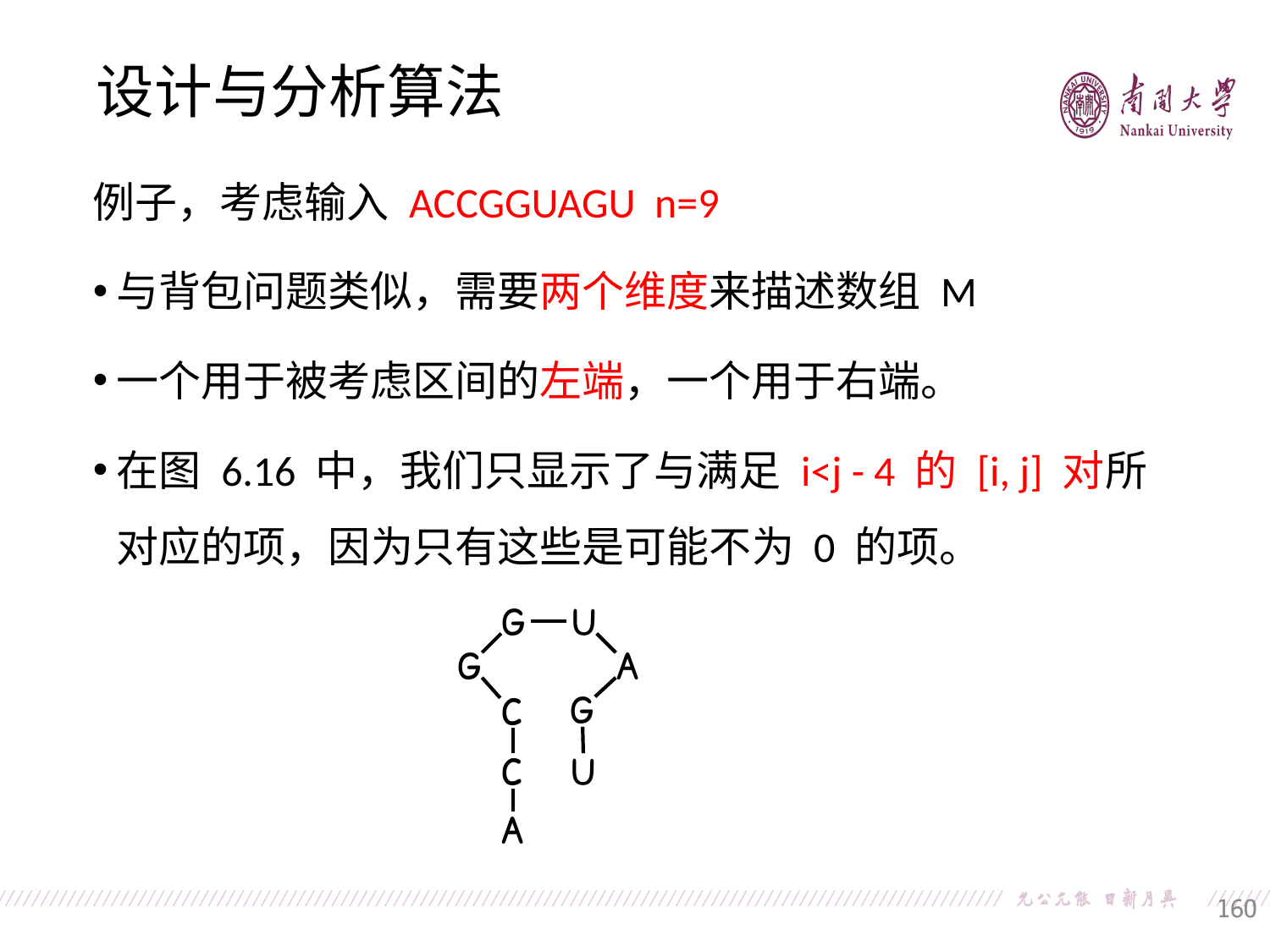

设计与分析算法
例子，考虑输入 ACCGGUAGU  n=9
与背包问题类似，需要两个维度来描述数组 M
一个用于被考虑区间的左端，一个用于右端。
在图 6.16 中，我们只显示了与满足 i<j - 4 的 [i, j] 对所对应的项，因为只有这些是可能不为 0 的项。
G
U
G
A
G
C
C
U
A
160